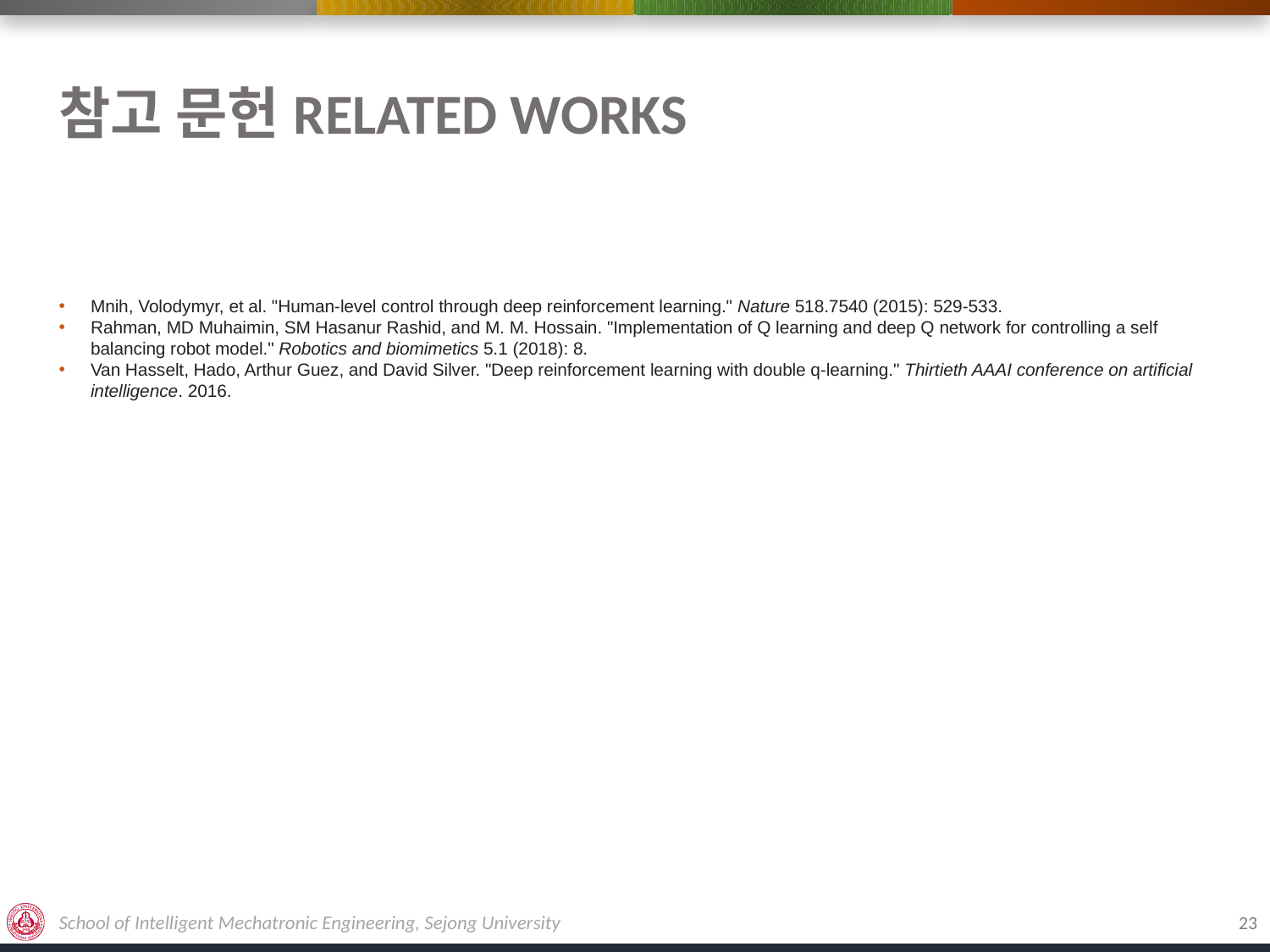

# 참고 문헌related works

Mnih, Volodymyr, et al. "Human-level control through deep reinforcement learning." Nature 518.7540 (2015): 529-533.
Rahman, MD Muhaimin, SM Hasanur Rashid, and M. M. Hossain. "Implementation of Q learning and deep Q network for controlling a self balancing robot model." Robotics and biomimetics 5.1 (2018): 8.
Van Hasselt, Hado, Arthur Guez, and David Silver. "Deep reinforcement learning with double q-learning." Thirtieth AAAI conference on artificial intelligence. 2016.

23